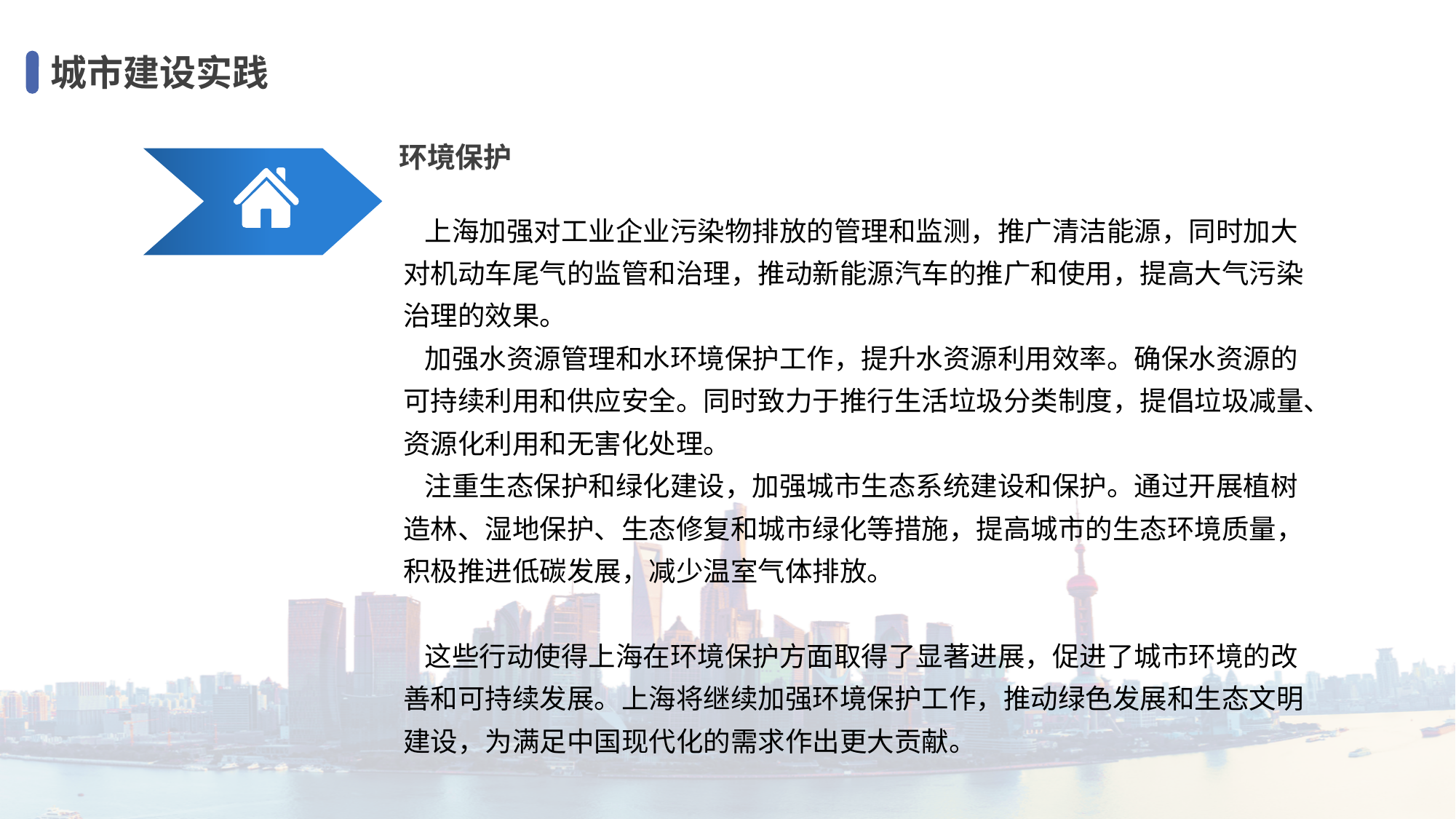

城市建设实践
环境保护

上海加强对工业企业污染物排放的管理和监测，推广清洁能源，同时加大对机动车尾气的监管和治理，推动新能源汽车的推广和使用，提高大气污染治理的效果。
加强水资源管理和水环境保护工作，提升水资源利用效率。确保水资源的可持续利用和供应安全。同时致力于推行生活垃圾分类制度，提倡垃圾减量、资源化利用和无害化处理。
注重生态保护和绿化建设，加强城市生态系统建设和保护。通过开展植树造林、湿地保护、生态修复和城市绿化等措施，提高城市的生态环境质量，积极推进低碳发展，减少温室气体排放。

这些行动使得上海在环境保护方面取得了显著进展，促进了城市环境的改善和可持续发展。上海将继续加强环境保护工作，推动绿色发展和生态文明建设，为满足中国现代化的需求作出更大贡献。